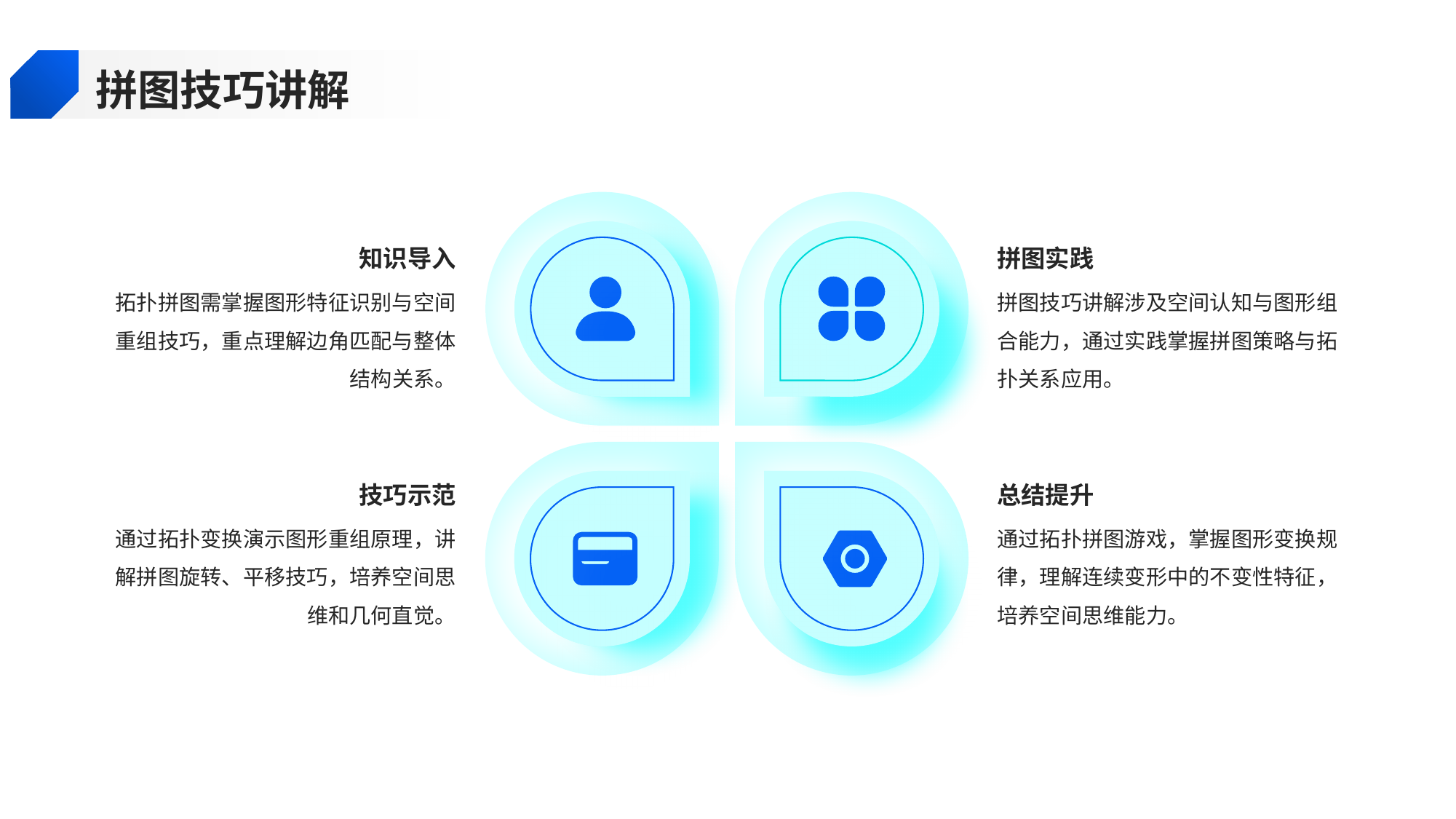

拼图技巧讲解

知识导入
拼图实践

拓扑拼图需掌握图形特征识别与空间重组技巧，重点理解边角匹配与整体结构关系。
拼图技巧讲解涉及空间认知与图形组合能力，通过实践掌握拼图策略与拓扑关系应用。

技巧示范
总结提升

通过拓扑变换演示图形重组原理，讲解拼图旋转、平移技巧，培养空间思维和几何直觉。
通过拓扑拼图游戏，掌握图形变换规律，理解连续变形中的不变性特征，培养空间思维能力。